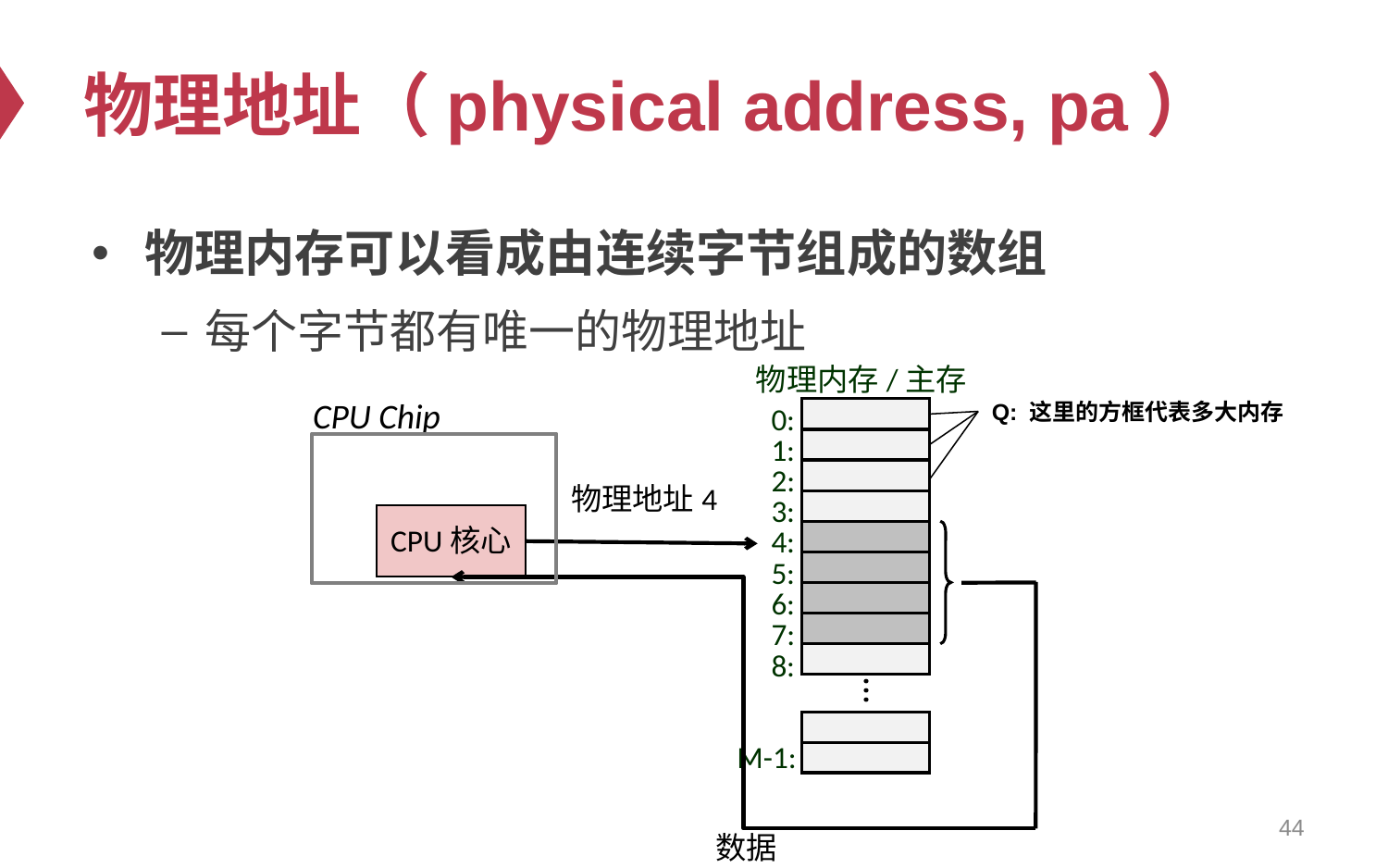

# 物理地址（physical address, pa）
物理内存可以看成由连续字节组成的数组
每个字节都有唯一的物理地址
物理内存/主存
0:

1:

2:

物理地址4
3:

CPU核心
4:

5:

6:

7:

8:
...

M-1:

数据
CPU Chip
Q: 这里的方框代表多大内存

44